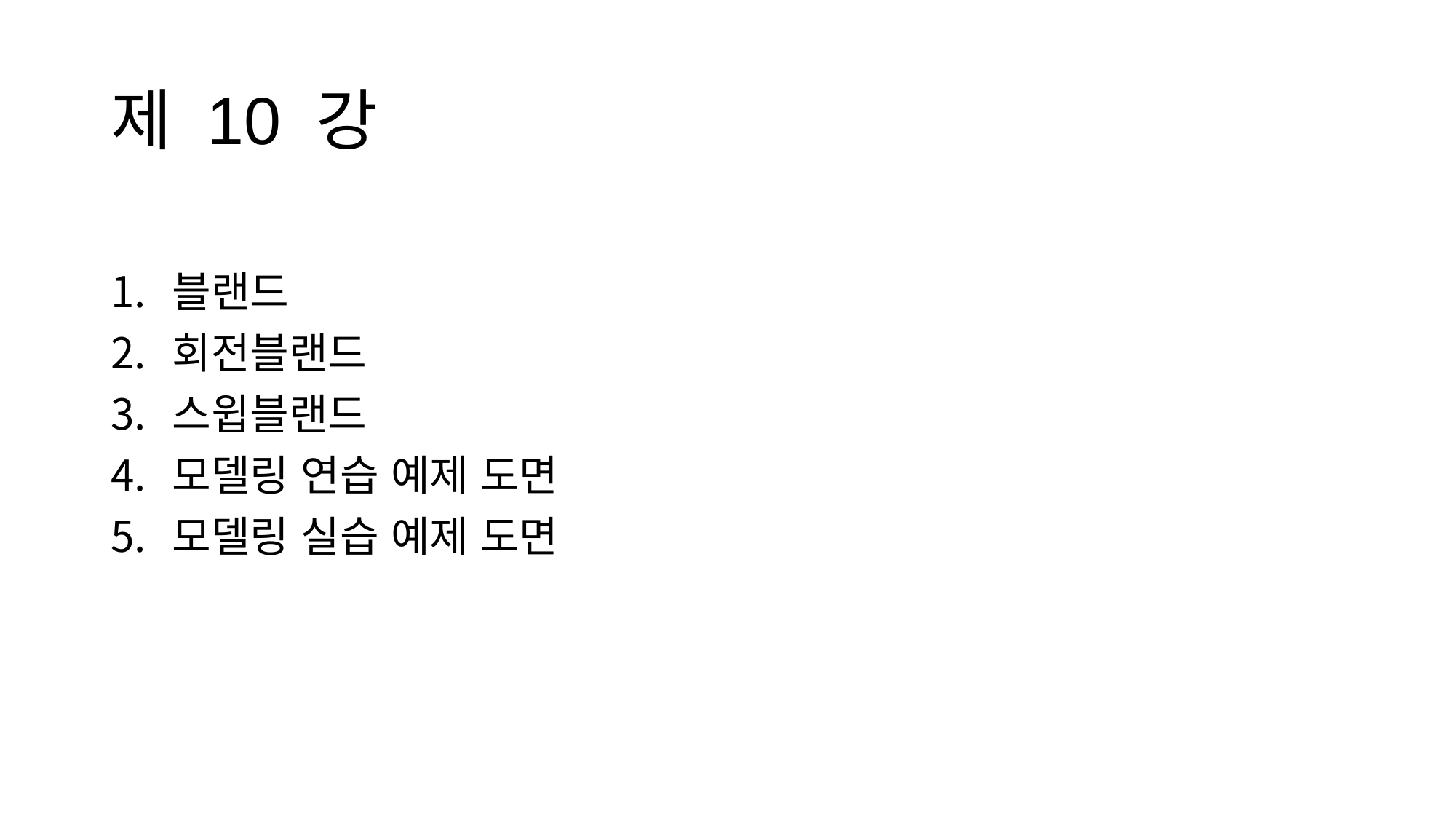

# 제 10 강
블랜드
회전블랜드
스윕블랜드
모델링 연습 예제 도면
모델링 실습 예제 도면